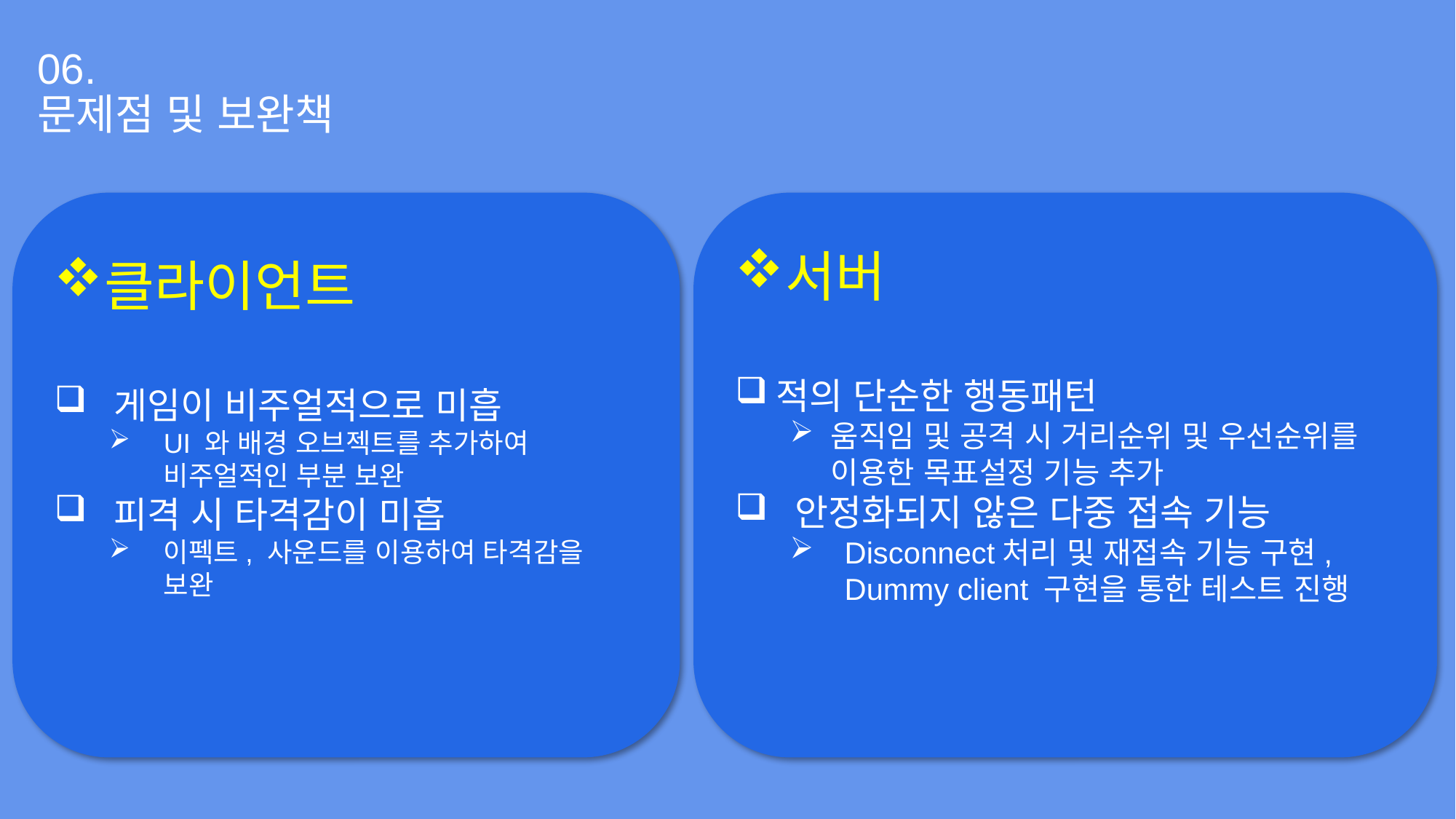

# 06. 문제점 및 보완책

클라이언트

 게임이 비주얼적으로 미흡
UI 와 배경 오브젝트를 추가하여 비주얼적인 부분 보완
 피격 시 타격감이 미흡
이펙트, 사운드를 이용하여 타격감을 보완

서버

적의 단순한 행동패턴
움직임 및 공격 시 거리순위 및 우선순위를 이용한 목표설정 기능 추가
 안정화되지 않은 다중 접속 기능
Disconnect처리 및 재접속 기능 구현, Dummy client 구현을 통한 테스트 진행